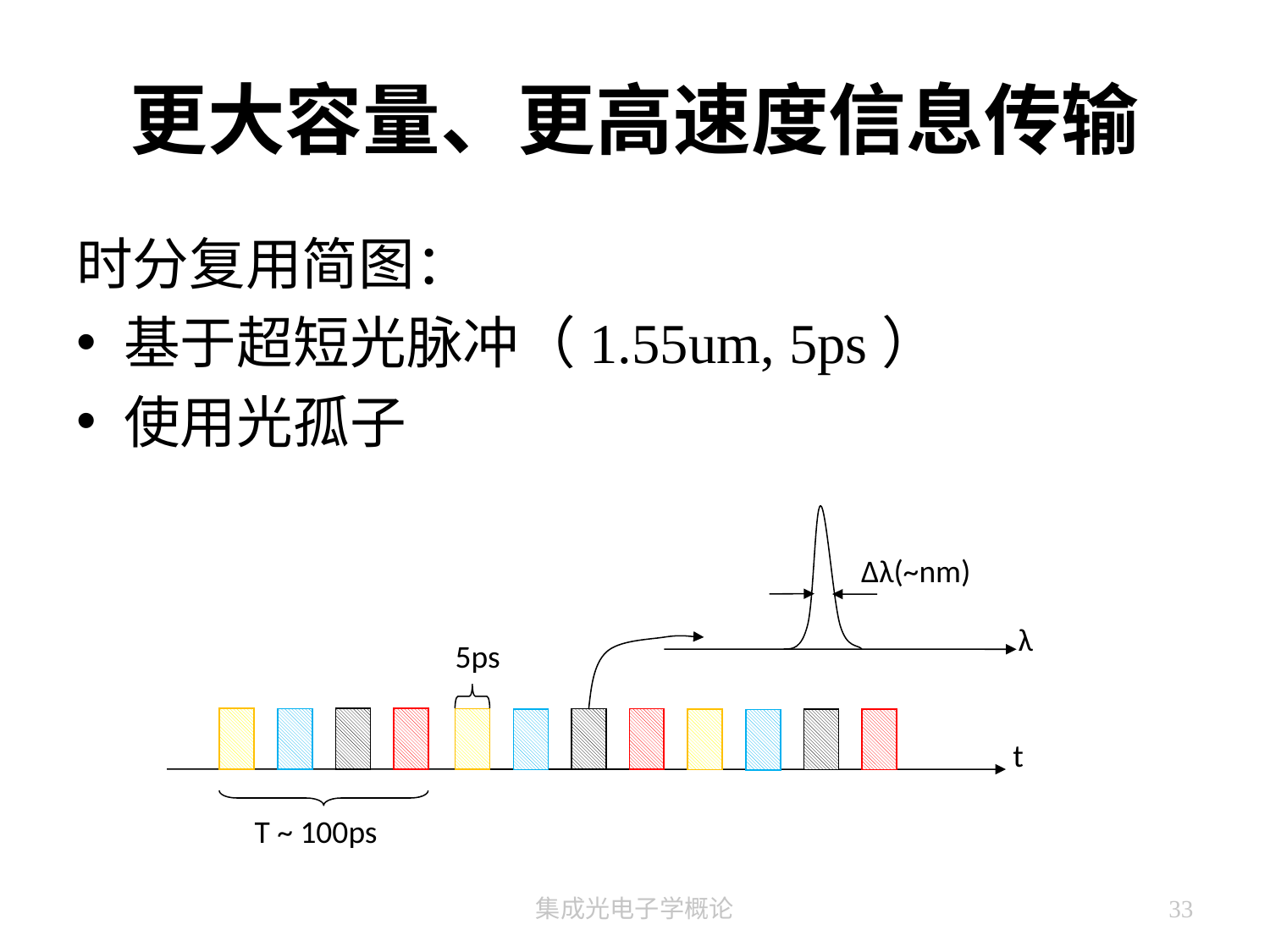

# 更大容量、更高速度信息传输
时分复用简图：
基于超短光脉冲（1.55um, 5ps）
使用光孤子

 Δλ(~nm)

 λ

 5ps

 t

T ~ 100ps
集成光电子学概论
33